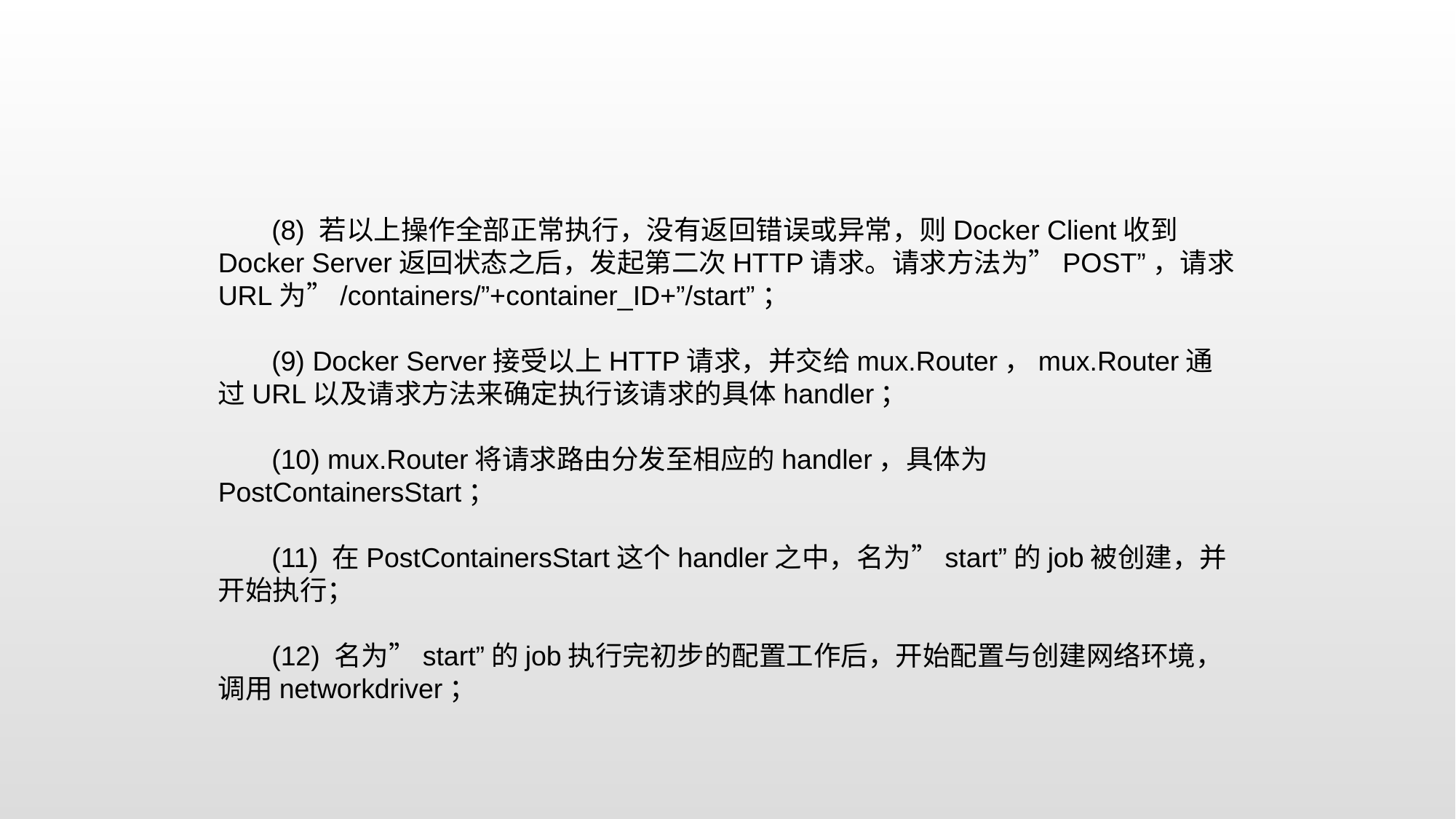

(8) 若以上操作全部正常执行，没有返回错误或异常，则Docker Client收到Docker Server返回状态之后，发起第二次HTTP请求。请求方法为”POST”，请求URL为”/containers/”+container_ID+”/start”；

       (9) Docker Server接受以上HTTP请求，并交给mux.Router，mux.Router通过URL以及请求方法来确定执行该请求的具体handler；

       (10) mux.Router将请求路由分发至相应的handler，具体为PostContainersStart；

       (11) 在PostContainersStart这个handler之中，名为”start”的job被创建，并开始执行；

       (12) 名为”start”的job执行完初步的配置工作后，开始配置与创建网络环境，调用networkdriver；